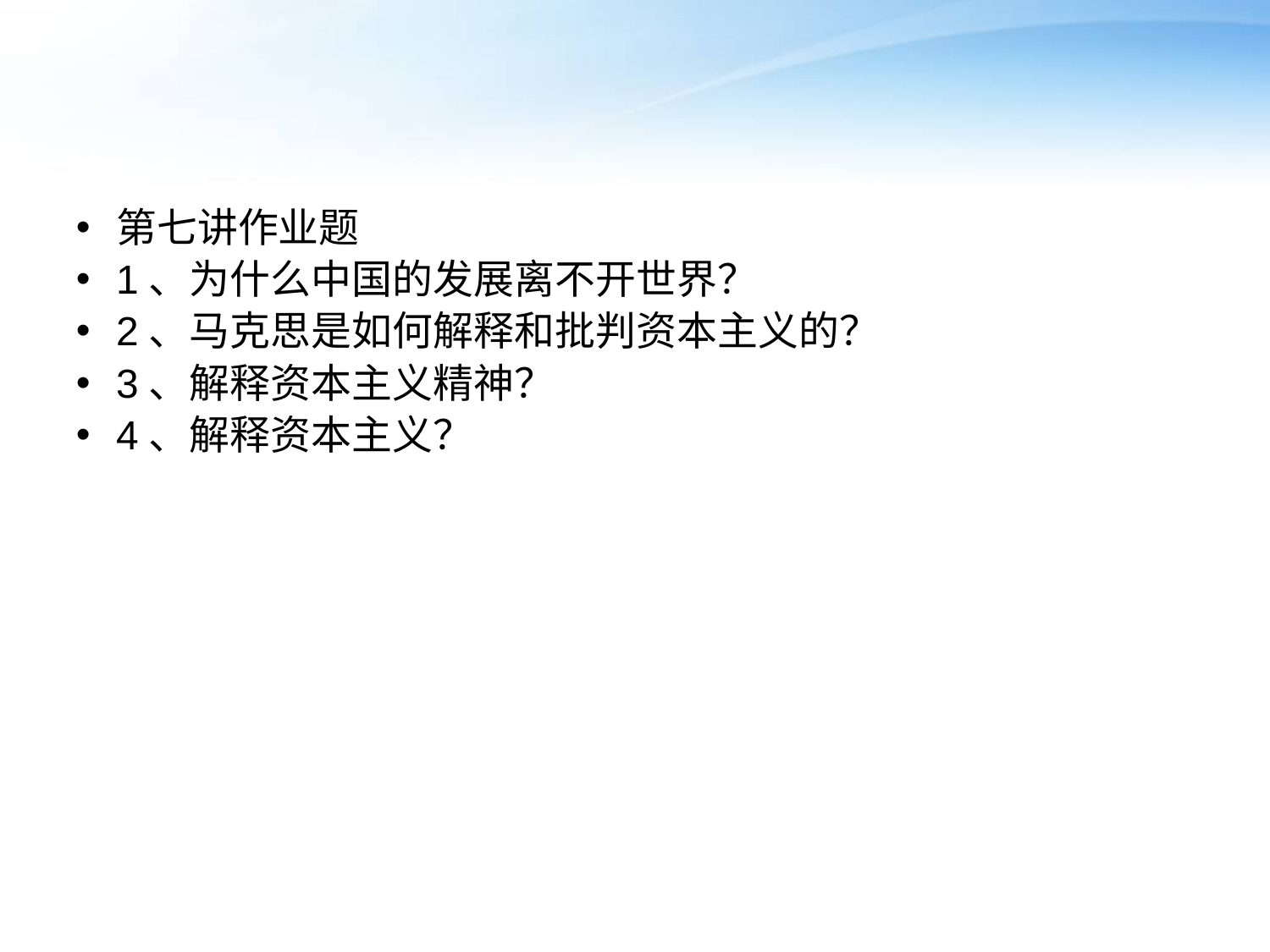

#
第七讲作业题
1、为什么中国的发展离不开世界？
2、马克思是如何解释和批判资本主义的？
3、解释资本主义精神？
4、解释资本主义？